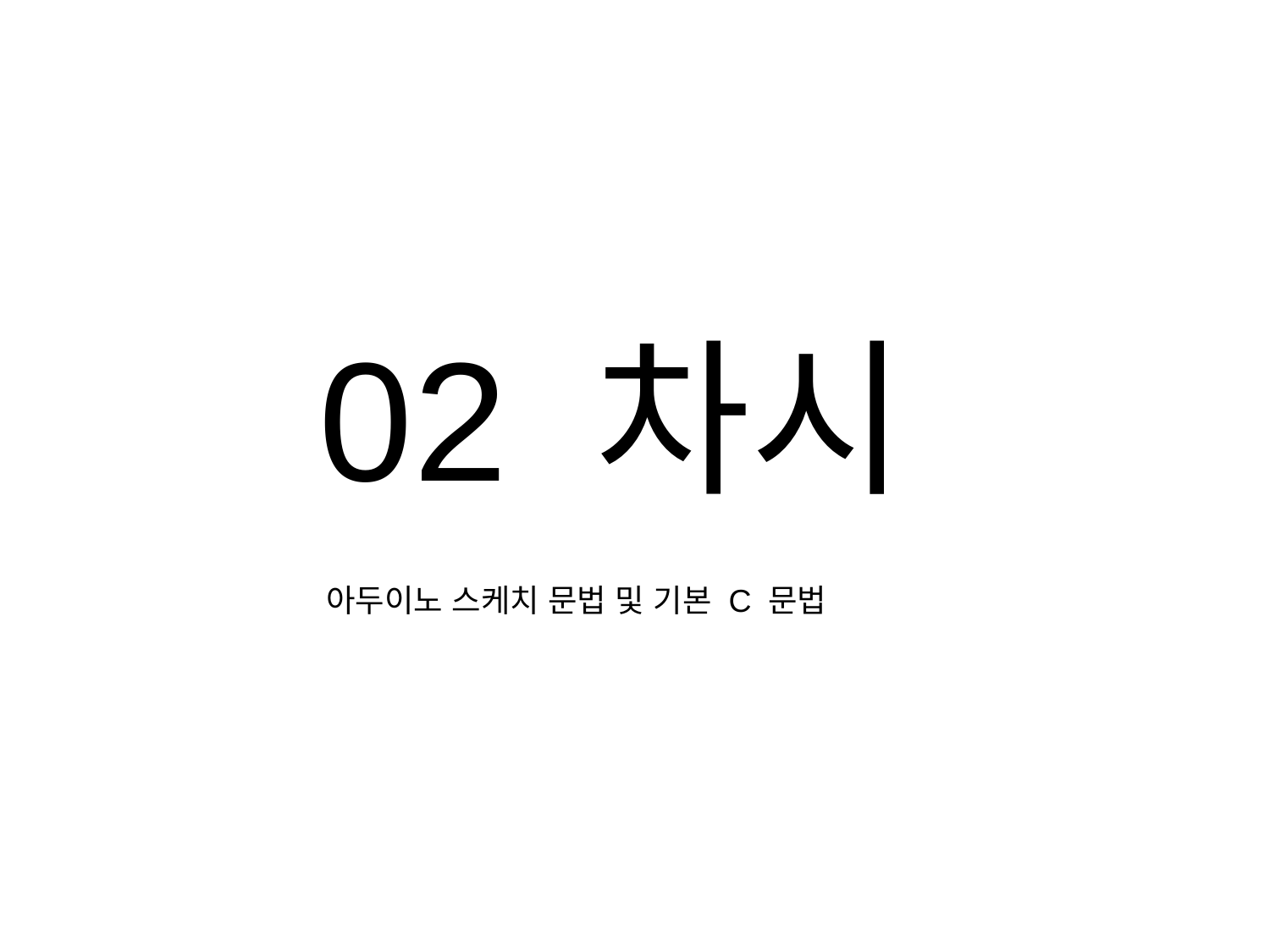

02 차시
아두이노 스케치 문법 및 기본 C 문법